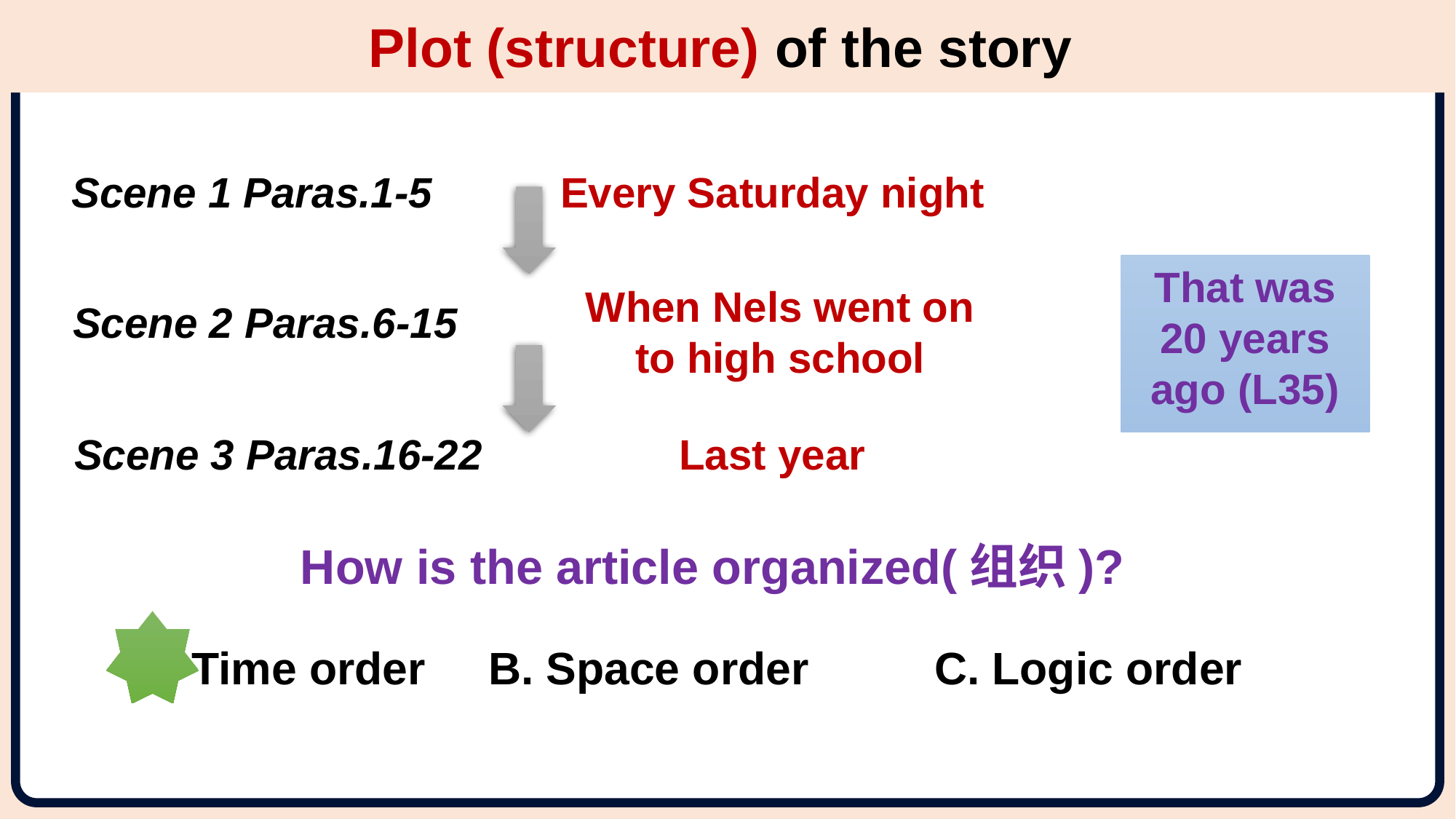

Plot (structure) of the story
Scene 1 Paras.1-5
Every Saturday night

That was 20 years ago (L35)
When Nels went on to high school
Scene 2 Paras.6-15

Last year
Scene 3 Paras.16-22
How is the article organized(组织)?

A. Time order     B. Space order          C. Logic order
.